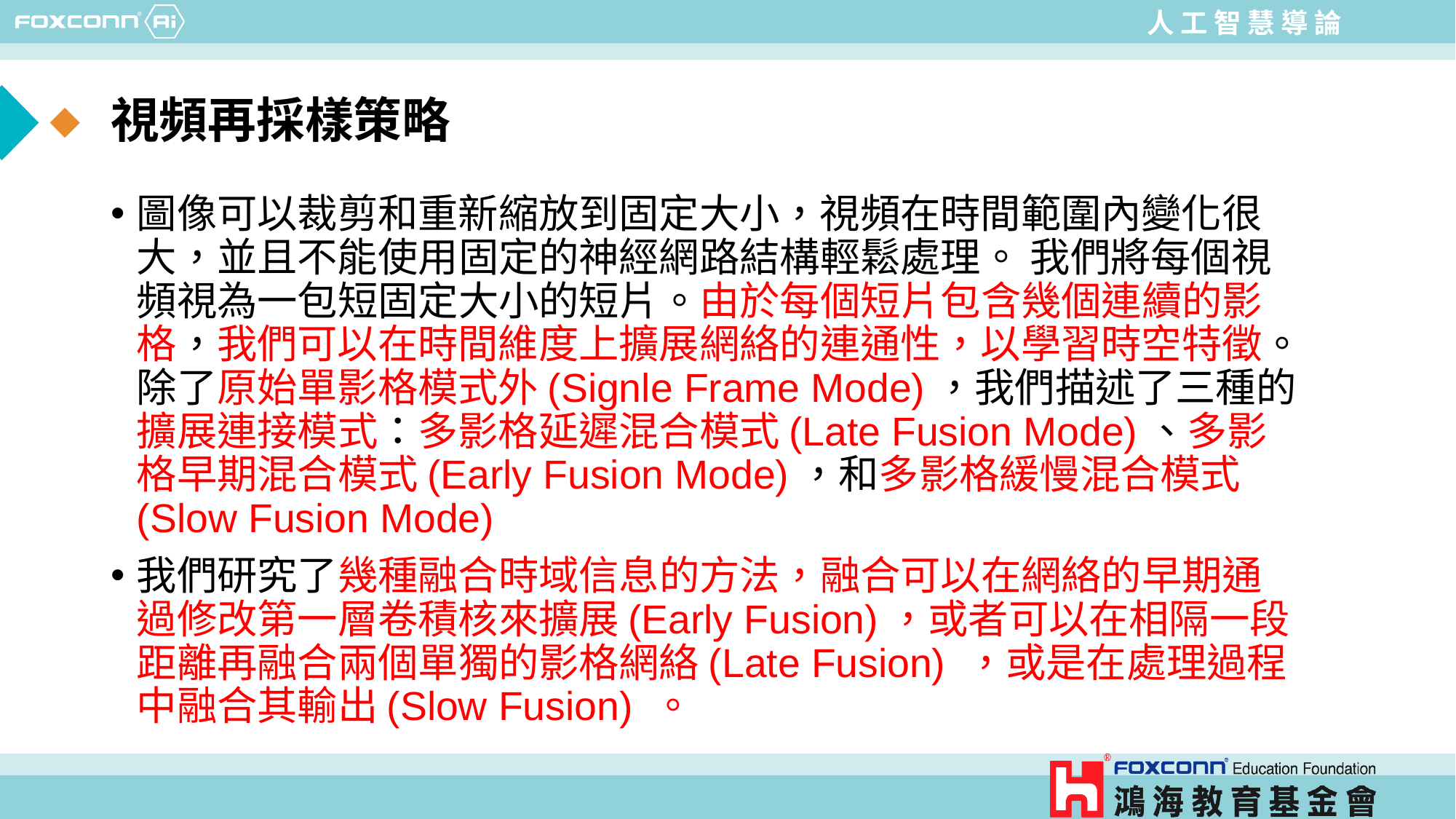

# 視頻再採樣策略
圖像可以裁剪和重新縮放到固定大小，視頻在時間範圍內變化很大，並且不能使用固定的神經網路結構輕鬆處理。 我們將每個視頻視為一包短固定大小的短片。由於每個短片包含幾個連續的影格，我們可以在時間維度上擴展網絡的連通性，以學習時空特徵。除了原始單影格模式外(Signle Frame Mode)，我們描述了三種的擴展連接模式：多影格延遲混合模式(Late Fusion Mode)、多影格早期混合模式(Early Fusion Mode)，和多影格緩慢混合模式(Slow Fusion Mode)
我們研究了幾種融合時域信息的方法，融合可以在網絡的早期通過修改第一層卷積核來擴展(Early Fusion)，或者可以在相隔一段距離再融合兩個單獨的影格網絡(Late Fusion) ，或是在處理過程中融合其輸出(Slow Fusion) 。